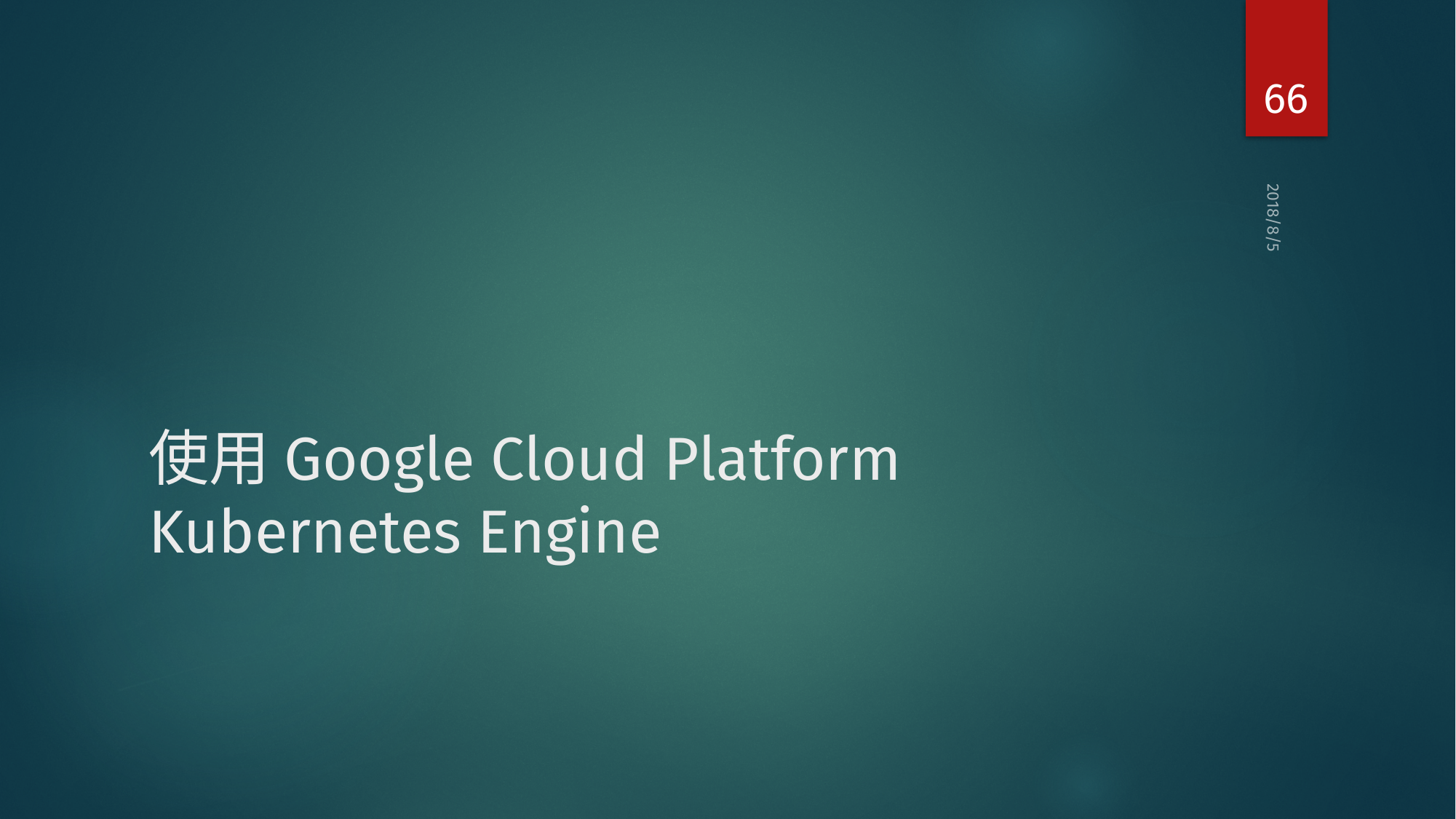

66
2018/8/5
# 使用Google Cloud Platform Kubernetes Engine